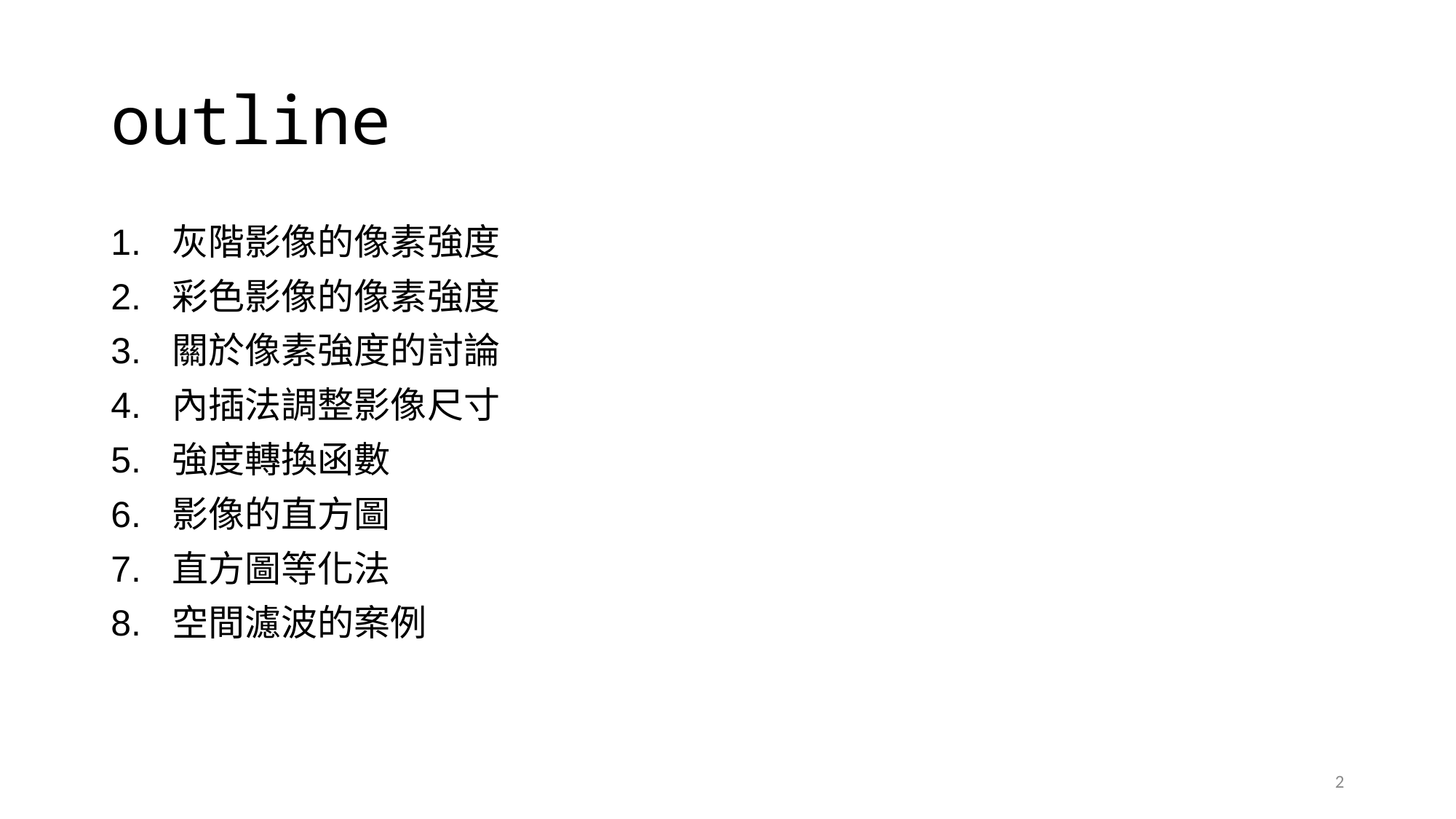

# outline
灰階影像的像素強度
彩色影像的像素強度
關於像素強度的討論
內插法調整影像尺寸
強度轉換函數
影像的直方圖
直方圖等化法
空間濾波的案例

2